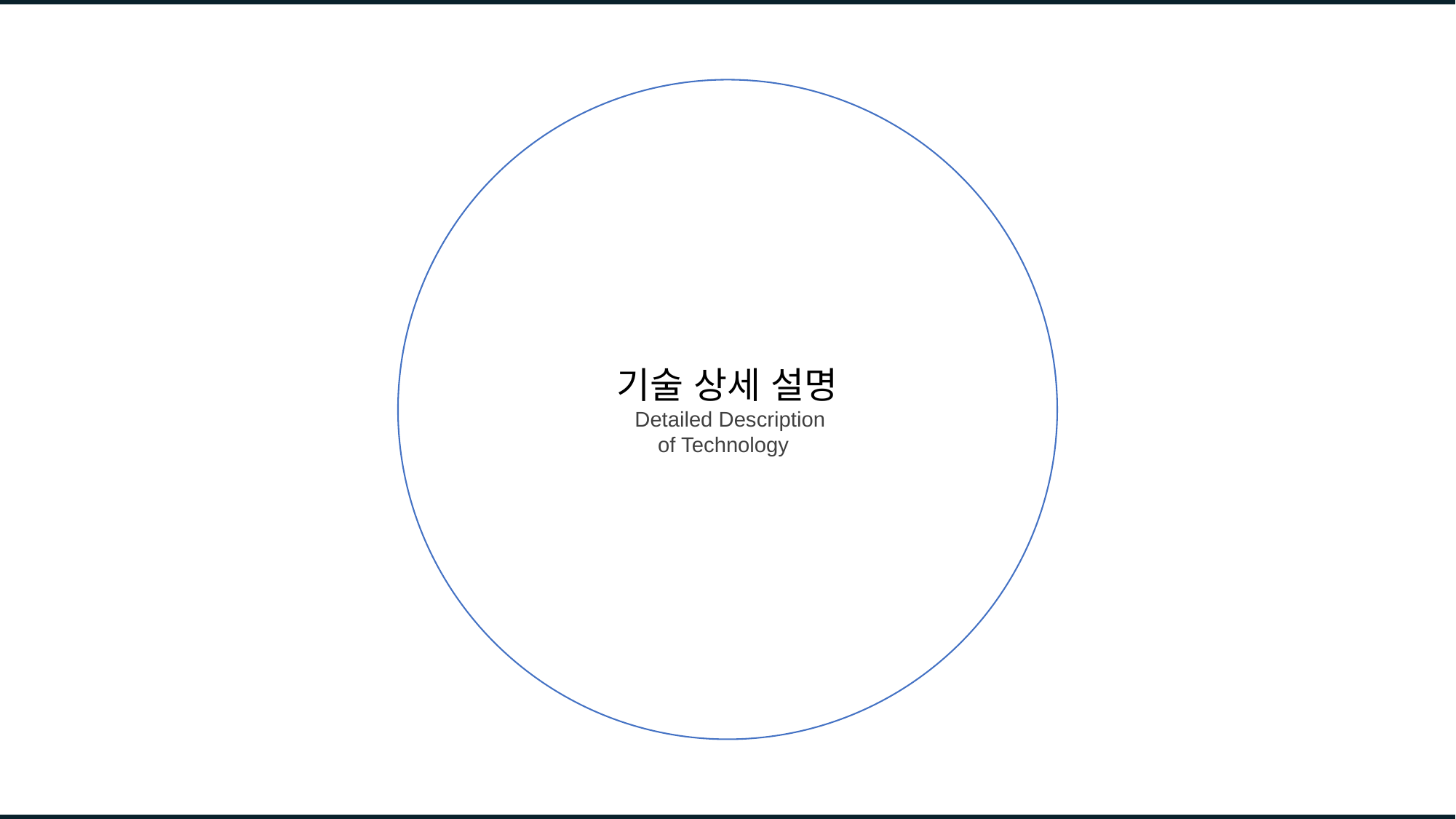

# 기술 상세 설명  Detailed Description of Technology